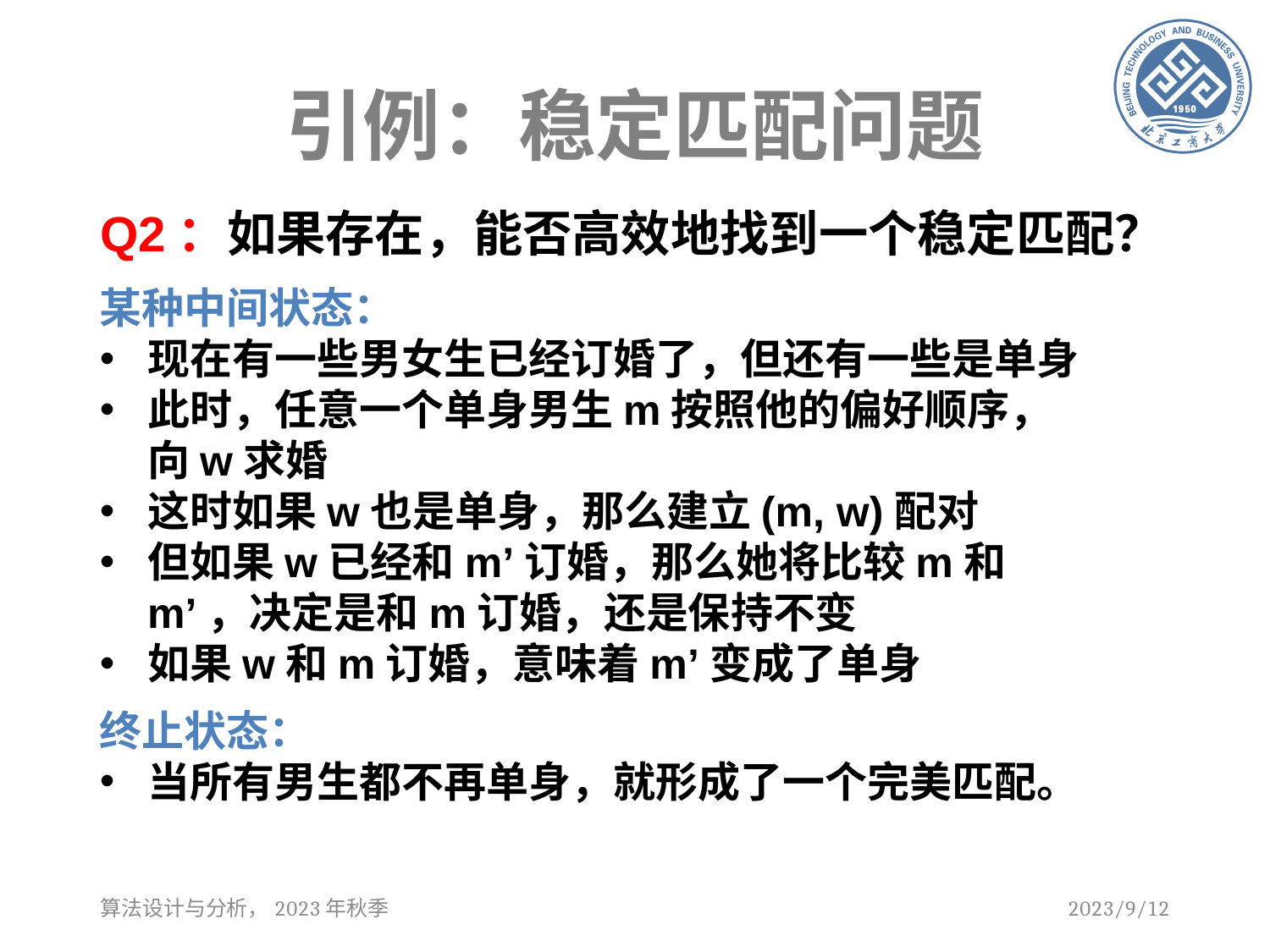

# 引例：稳定匹配问题
Q2：如果存在，能否高效地找到一个稳定匹配？
某种中间状态：
现在有一些男女生已经订婚了，但还有一些是单身
此时，任意一个单身男生m按照他的偏好顺序，向w求婚
这时如果w也是单身，那么建立(m, w)配对
但如果w已经和m’订婚，那么她将比较m和m’，决定是和m订婚，还是保持不变
如果w和m订婚，意味着m’变成了单身
终止状态：
当所有男生都不再单身，就形成了一个完美匹配。
算法设计与分析，2023年秋季
2023/9/12